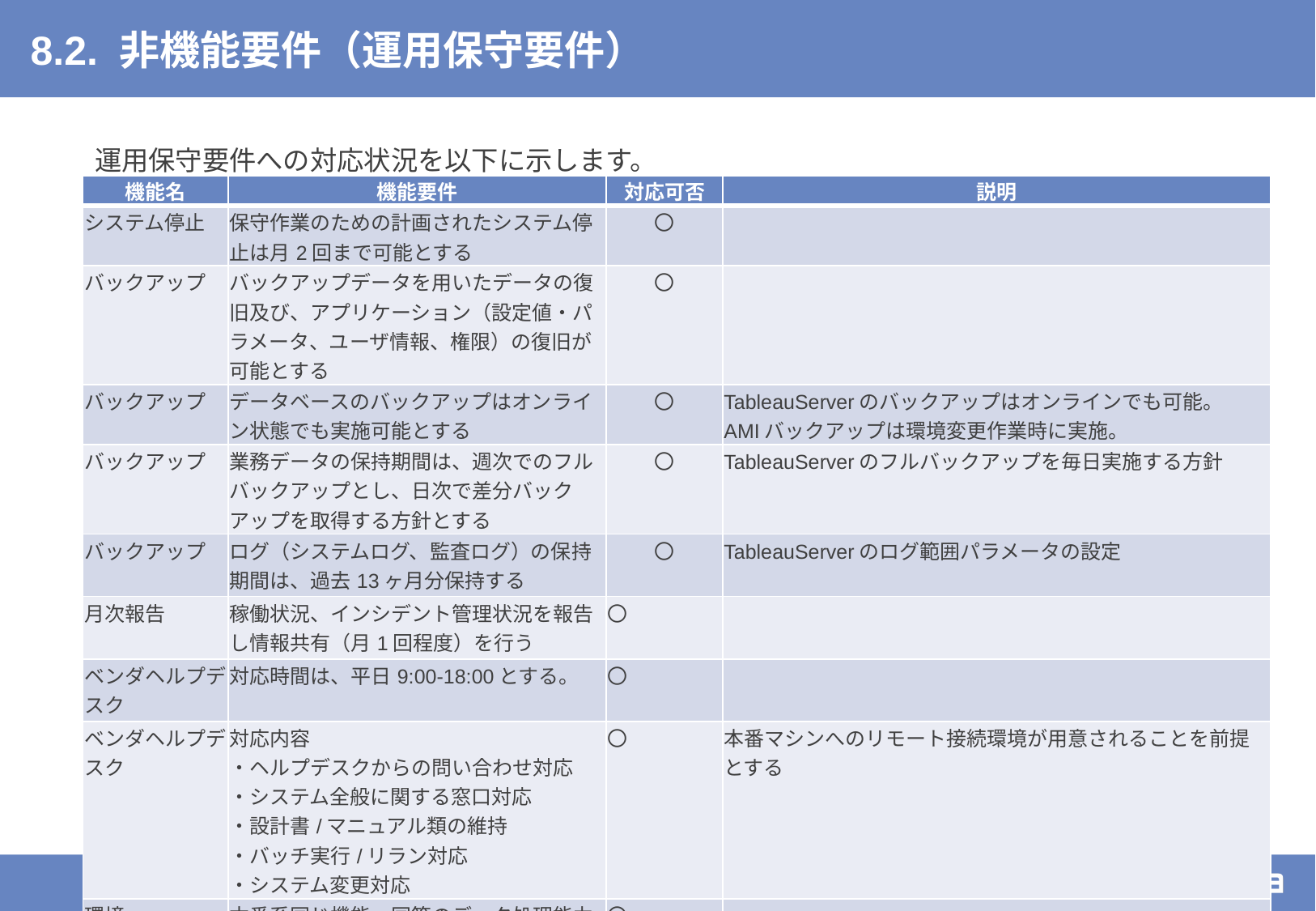

# 8.2. 非機能要件（運用保守要件）

運用保守要件への対応状況を以下に示します。
| 機能名 | 機能要件 | 対応可否 | 説明 |
| --- | --- | --- | --- |
| システム停止 | 保守作業のための計画されたシステム停止は月2回まで可能とする | 〇 |  |
| バックアップ | バックアップデータを用いたデータの復旧及び、アプリケーション（設定値・パラメータ、ユーザ情報、権限）の復旧が可能とする | 〇 |  |
| バックアップ | データベースのバックアップはオンライン状態でも実施可能とする | 〇 | TableauServerのバックアップはオンラインでも可能。 AMIバックアップは環境変更作業時に実施。 |
| バックアップ | 業務データの保持期間は、週次でのフルバックアップとし、日次で差分バックアップを取得する方針とする | 〇 | TableauServerのフルバックアップを毎日実施する方針 |
| バックアップ | ログ（システムログ、監査ログ）の保持期間は、過去13ヶ月分保持する | 〇 | TableauServerのログ範囲パラメータの設定 |
| 月次報告 | 稼働状況、インシデント管理状況を報告し情報共有（月1回程度）を行う | 〇 |  |
| ベンダヘルプデスク | 対応時間は、平日9:00-18:00とする。 | 〇 |  |
| ベンダヘルプデスク | 対応内容 ・ヘルプデスクからの問い合わせ対応 ・システム全般に関する窓口対応 ・設計書/マニュアル類の維持 ・バッチ実行/リラン対応 ・システム変更対応 | 〇 | 本番マシンへのリモート接続環境が用意されることを前提とする |
| 環境 | 本番系同じ機能、同等のデータ処理能力、容量、外部IFを有した検証環境を構築する | 〇 |  |